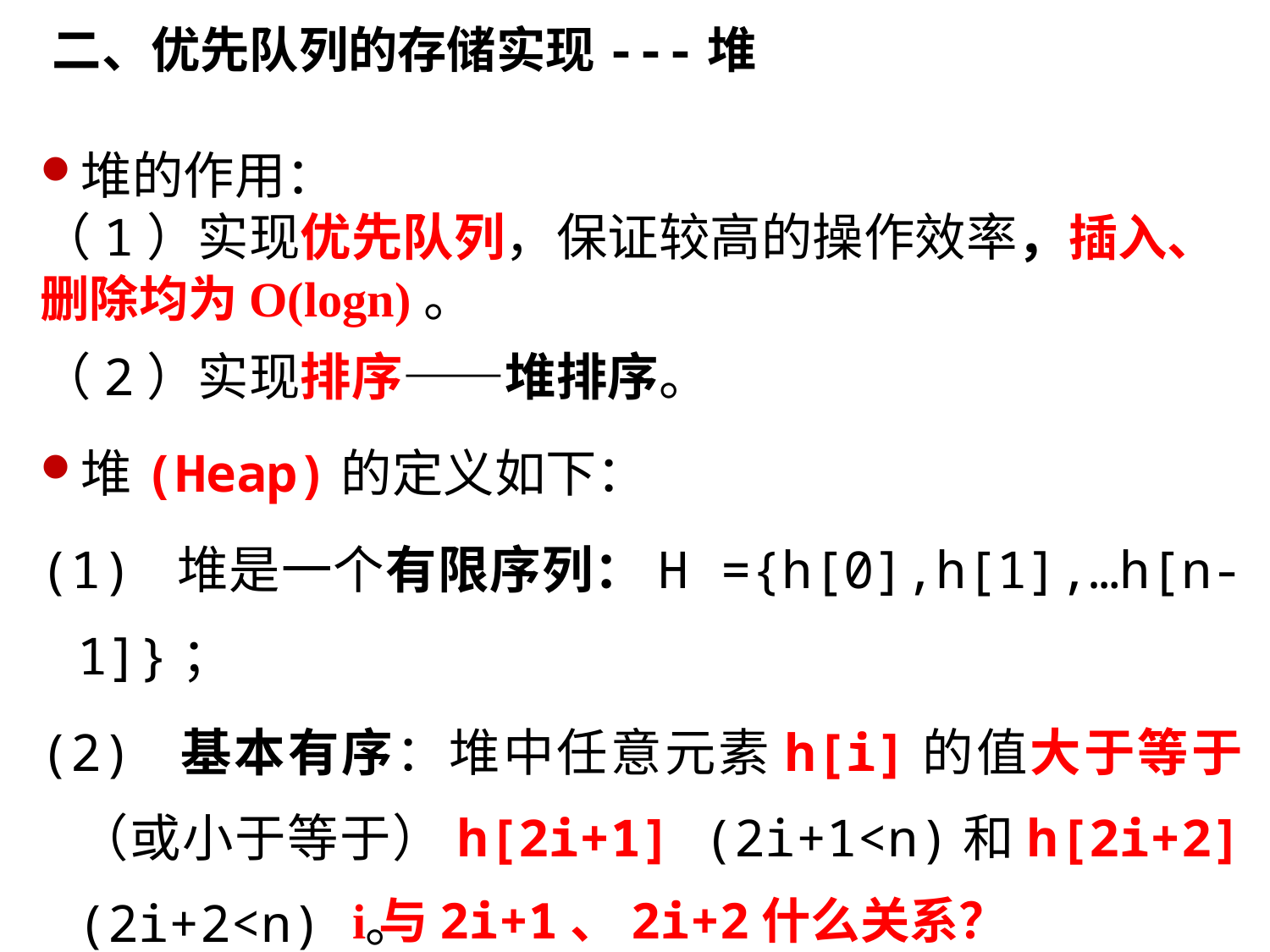

# 二、优先队列的存储实现---堆
堆的作用：
（1）实现优先队列，保证较高的操作效率，插入、删除均为O(logn)。
（2）实现排序——堆排序。
堆(Heap)的定义如下：
(1) 堆是一个有限序列：H ={h[0],h[1],…h[n-1]}；
(2) 基本有序：堆中任意元素h[i]的值大于等于（或小于等于）h[2i+1] (2i+1<n)和h[2i+2] (2i+2<n) 。
根据大于等于或小于等于，堆分为大顶堆和小顶堆。

i与2i+1、2i+2什么关系？